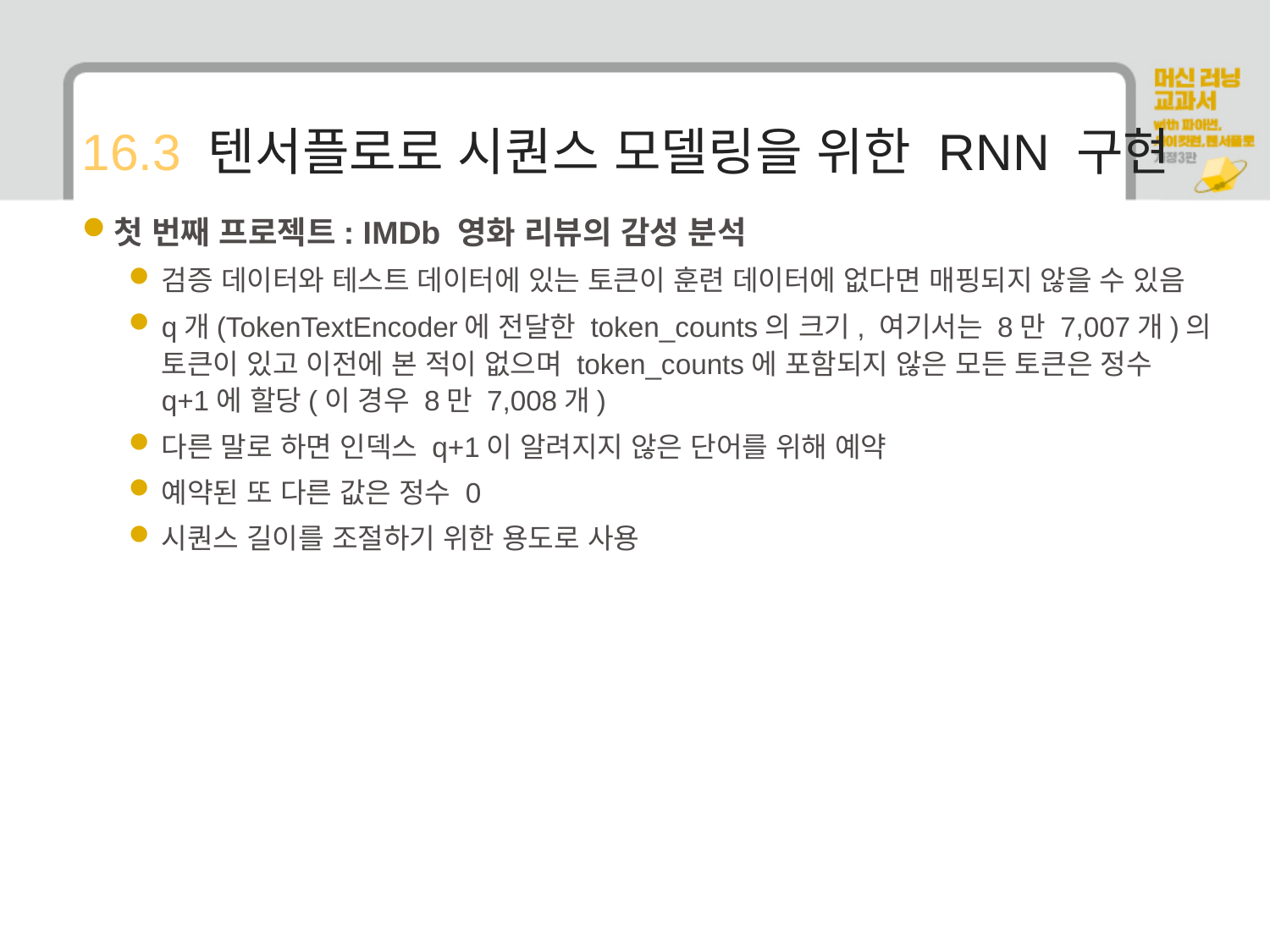

# 16.3 텐서플로로 시퀀스 모델링을 위한 RNN 구현
첫 번째 프로젝트: IMDb 영화 리뷰의 감성 분석
검증 데이터와 테스트 데이터에 있는 토큰이 훈련 데이터에 없다면 매핑되지 않을 수 있음
q개(TokenTextEncoder에 전달한 token_counts의 크기, 여기서는 8만 7,007개)의 토큰이 있고 이전에 본 적이 없으며 token_counts에 포함되지 않은 모든 토큰은 정수 q+1에 할당(이 경우 8만 7,008개)
다른 말로 하면 인덱스 q+1이 알려지지 않은 단어를 위해 예약
예약된 또 다른 값은 정수 0
시퀀스 길이를 조절하기 위한 용도로 사용